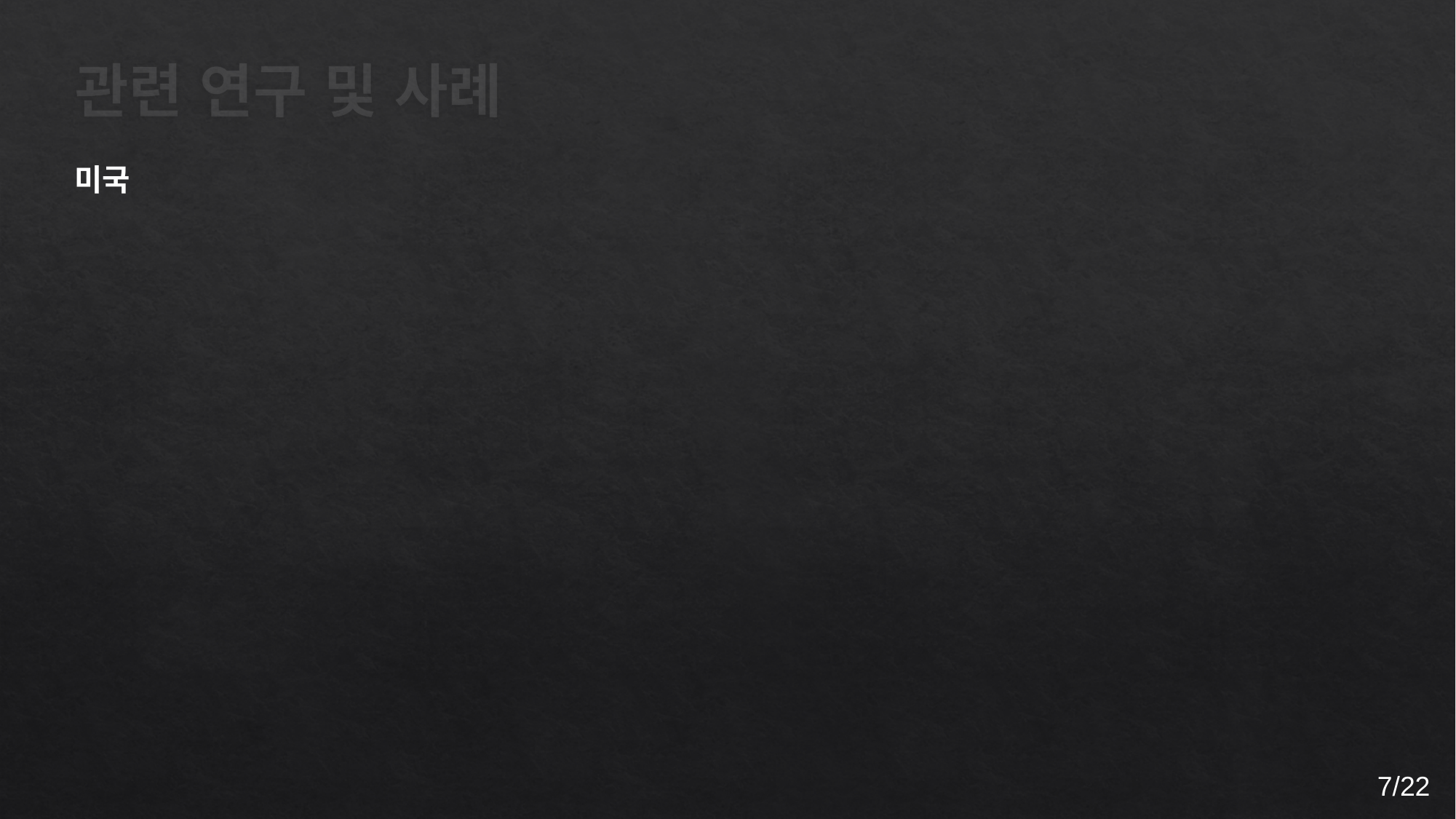

# 관련 연구 및 사례
미국
7/22